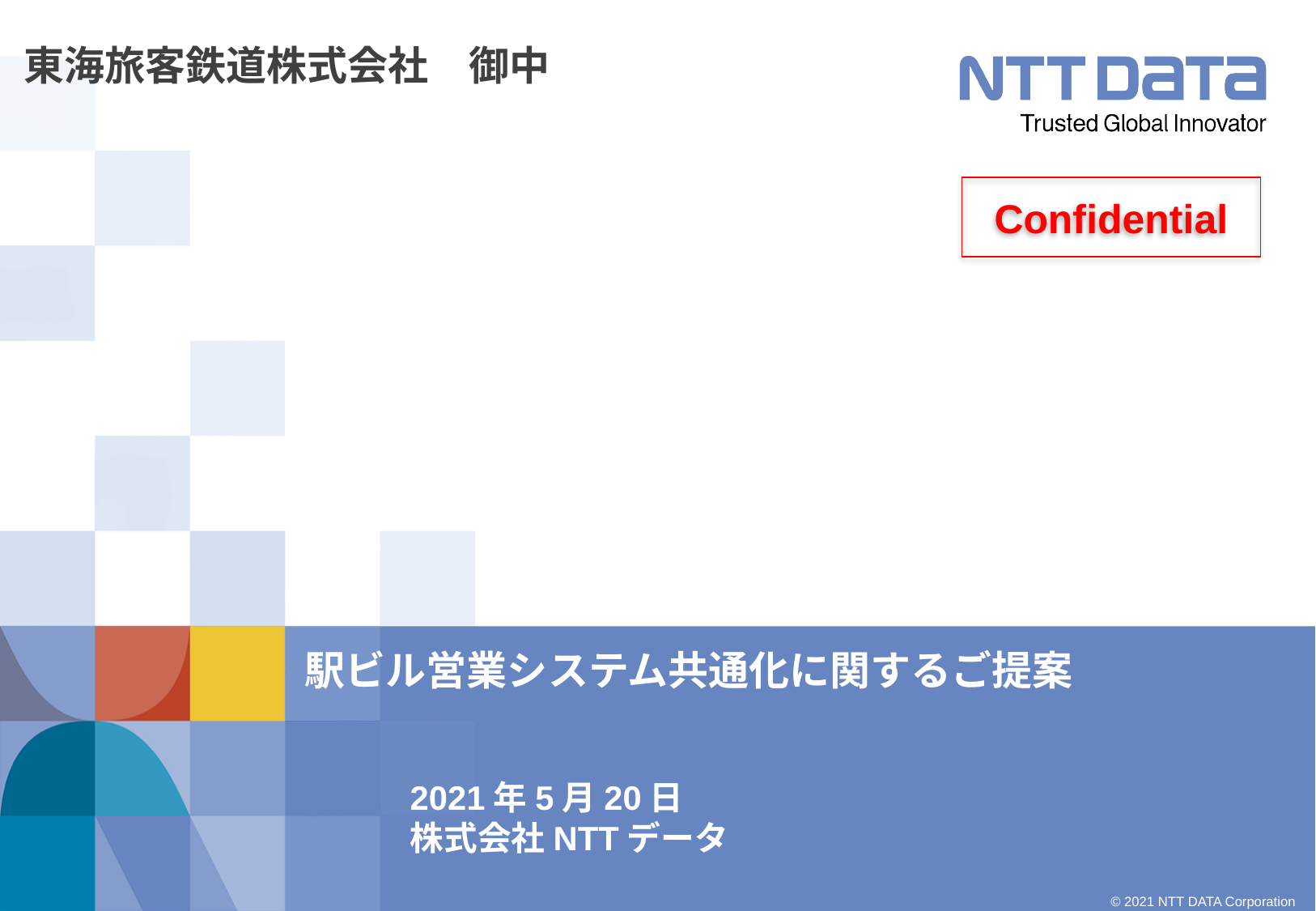

東海旅客鉄道株式会社　御中
Confidential
# 駅ビル営業システム共通化に関するご提案
2021年5月20日
株式会社NTTデータ